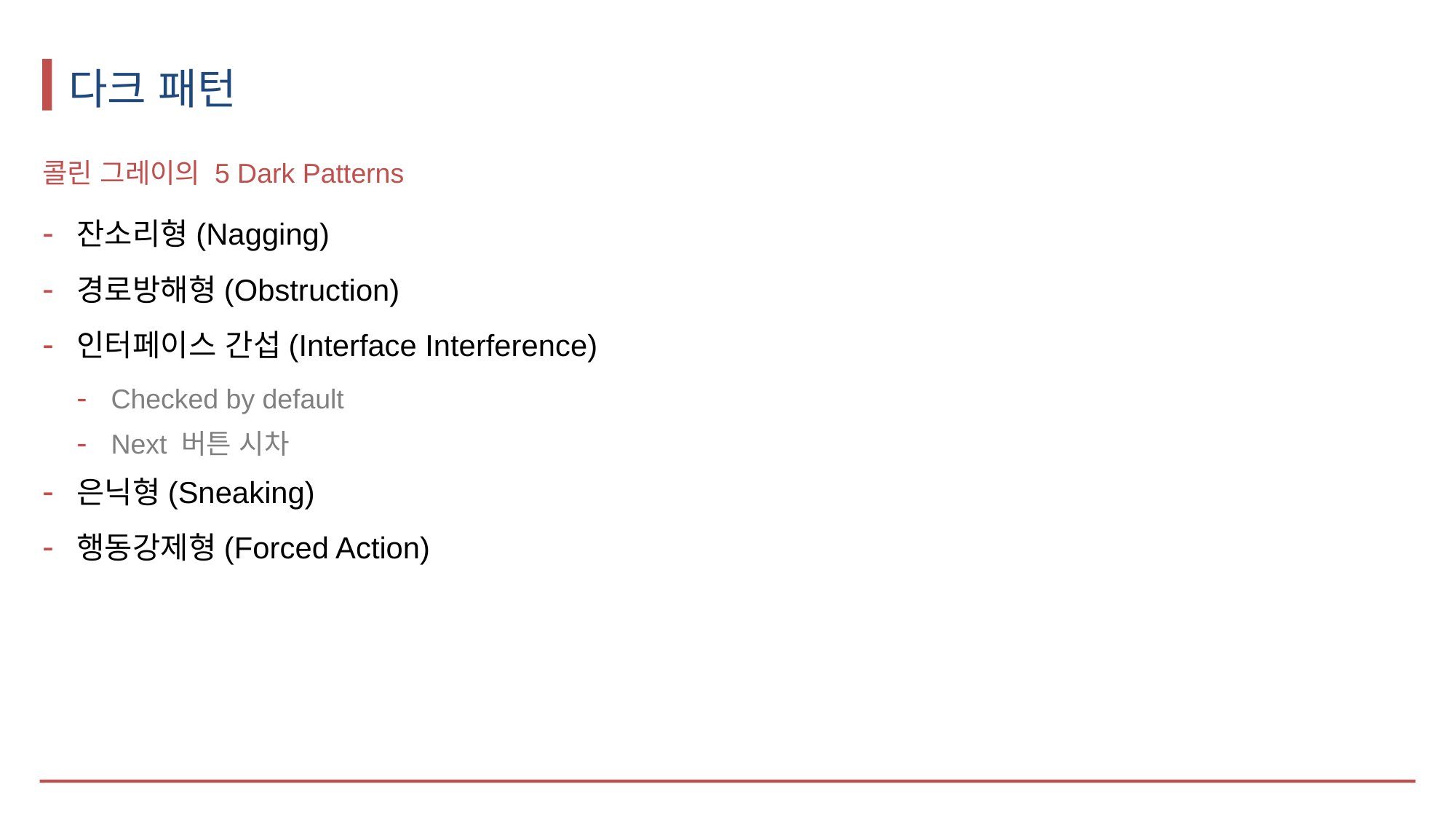

# 다크 패턴
콜린 그레이의 5 Dark Patterns
잔소리형(Nagging)
경로방해형(Obstruction)
인터페이스 간섭(Interface Interference)
Checked by default
Next 버튼 시차
은닉형(Sneaking)
행동강제형(Forced Action)